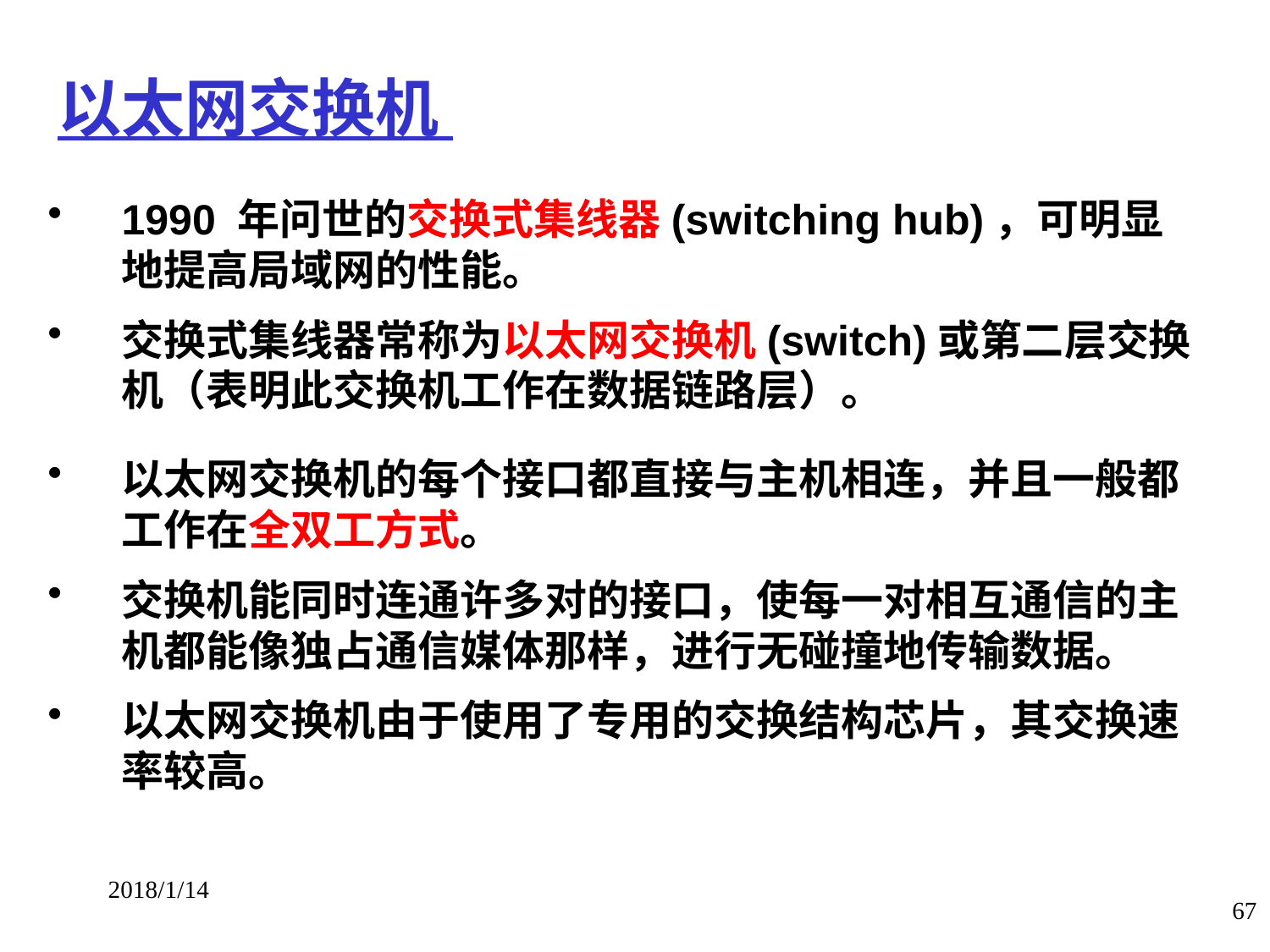

# 以太网交换机
1990 年问世的交换式集线器(switching hub)，可明显地提高局域网的性能。
交换式集线器常称为以太网交换机(switch)或第二层交换机（表明此交换机工作在数据链路层）。
以太网交换机的每个接口都直接与主机相连，并且一般都工作在全双工方式。
交换机能同时连通许多对的接口，使每一对相互通信的主机都能像独占通信媒体那样，进行无碰撞地传输数据。
以太网交换机由于使用了专用的交换结构芯片，其交换速率较高。
2018/1/14
67